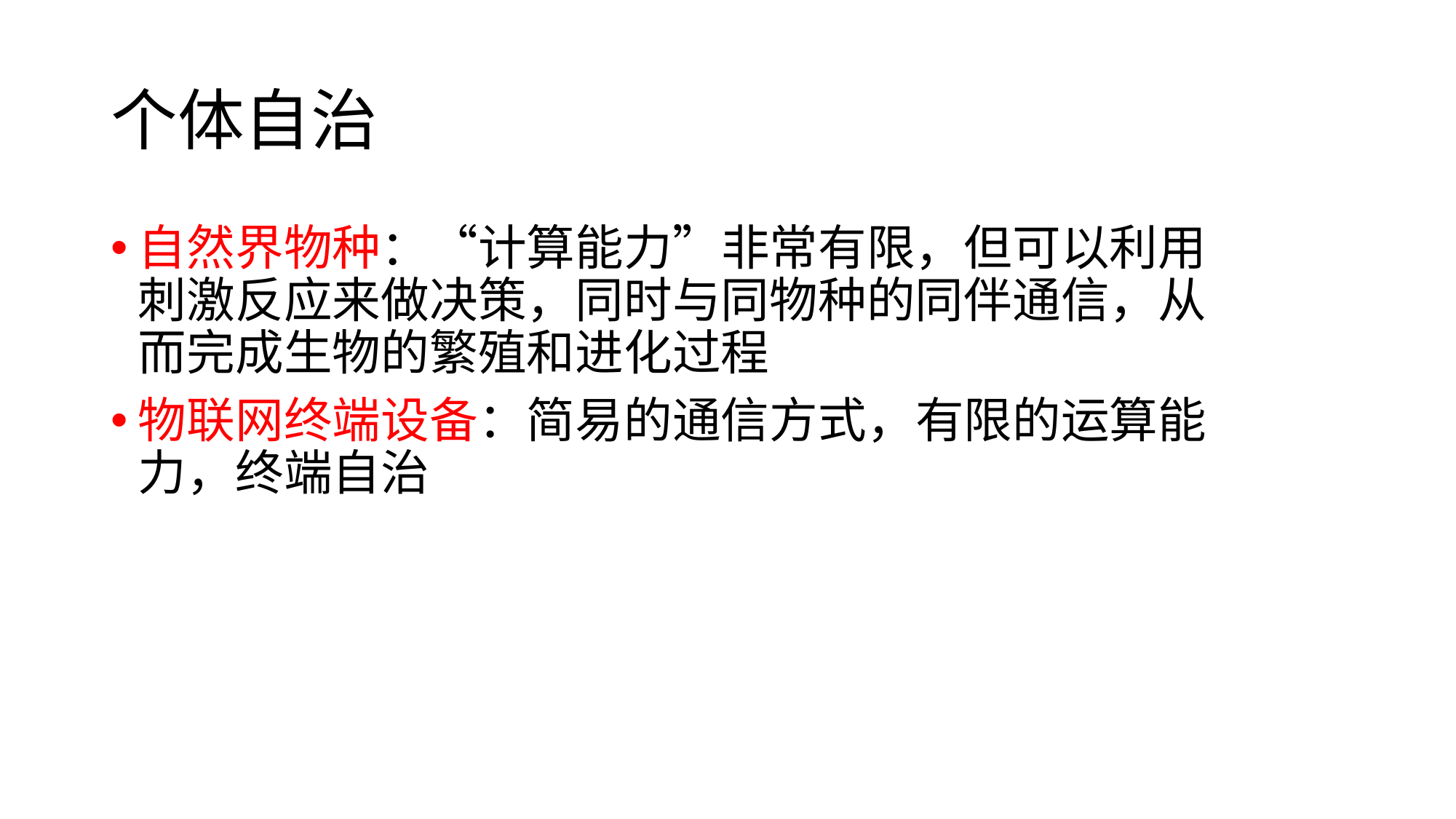

# 个体自治
自然界物种：“计算能力”非常有限，但可以利用刺激反应来做决策，同时与同物种的同伴通信，从而完成生物的繁殖和进化过程
物联网终端设备：简易的通信方式，有限的运算能力，终端自治